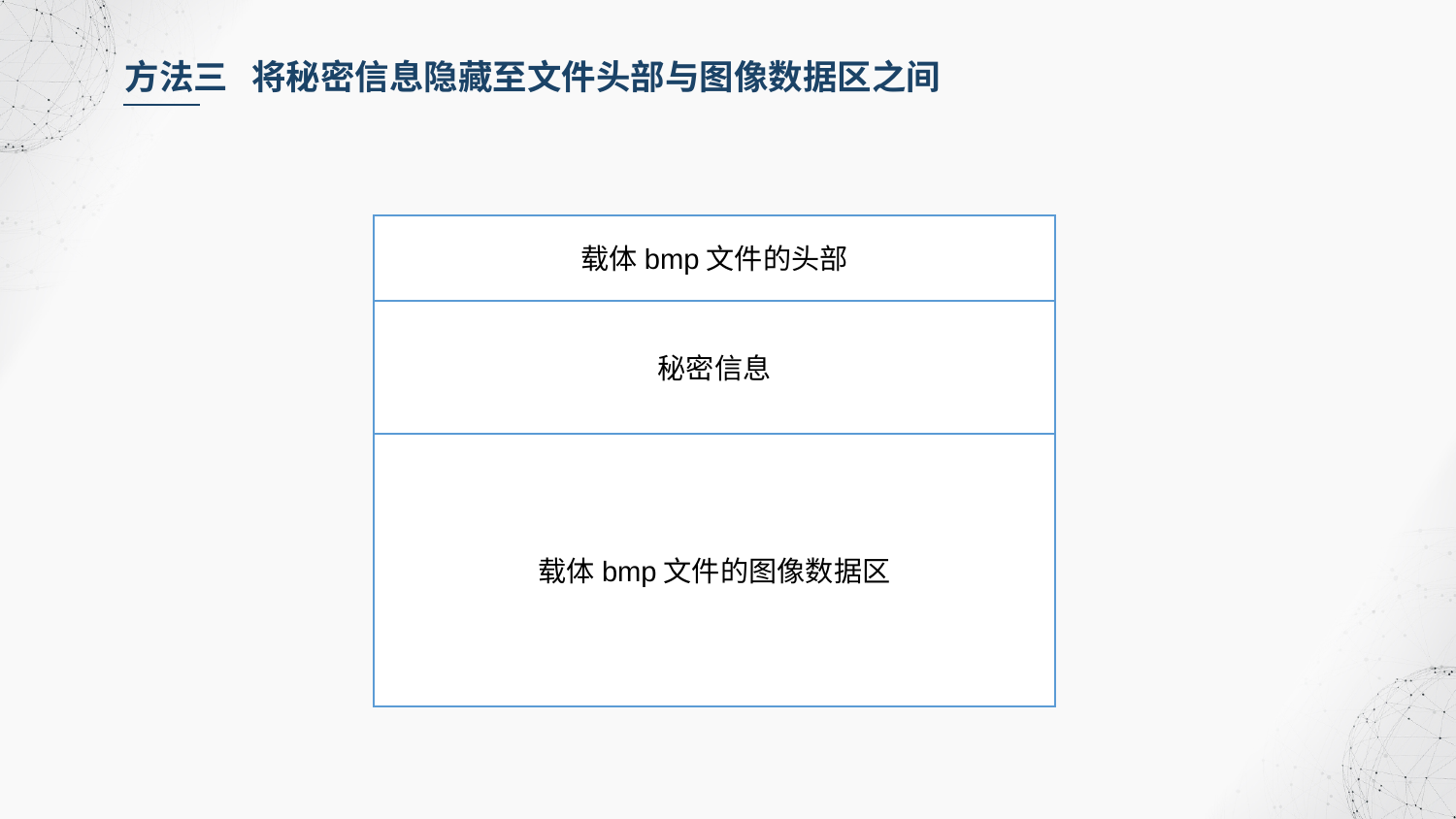

方法三   将秘密信息隐藏至文件头部与图像数据区之间
载体bmp文件的头部
秘密信息
载体bmp文件的图像数据区